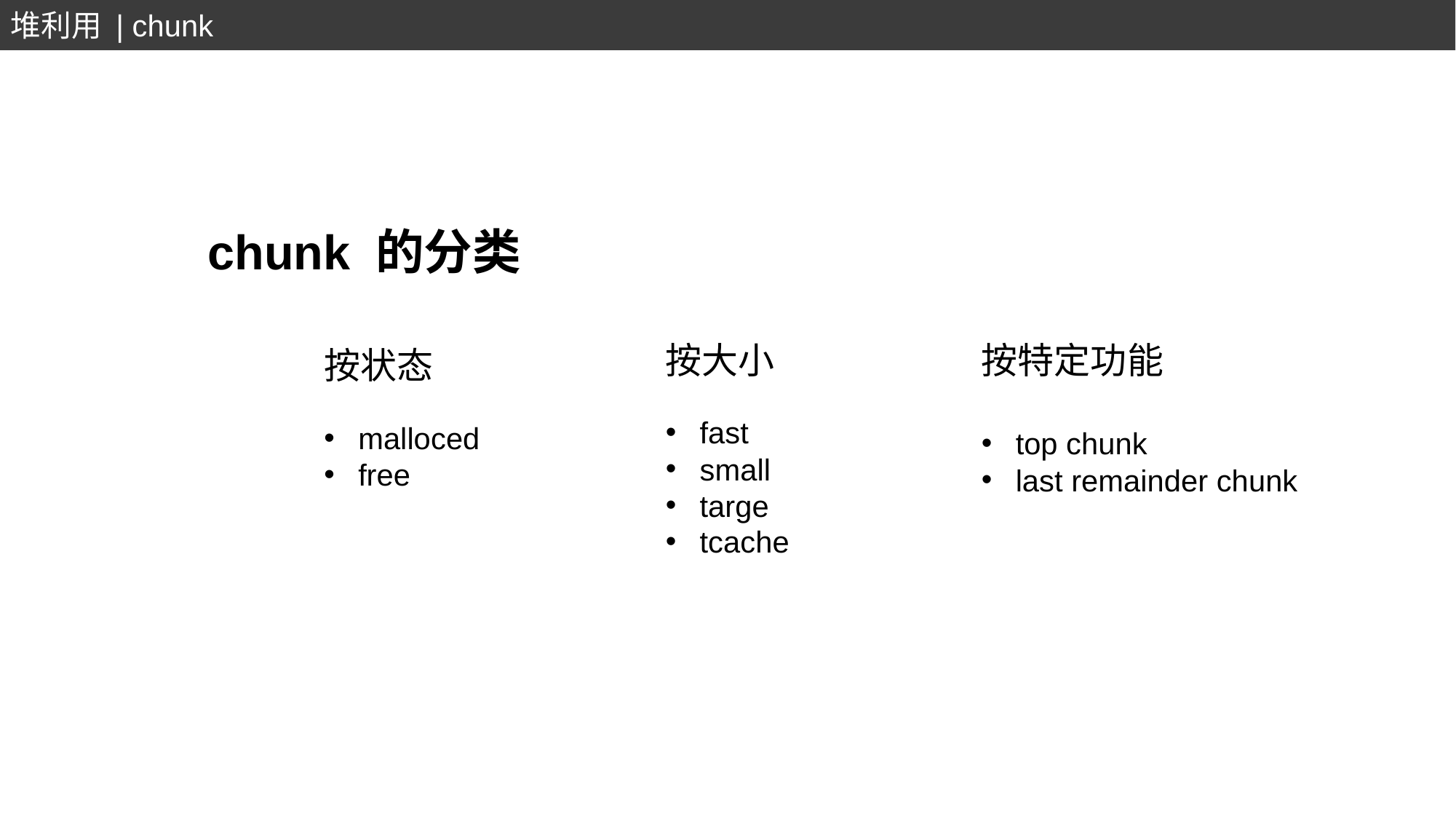

堆利用 | chunk
chunk 的分类
按大小

fast
small
targe
tcache
按特定功能

top chunk
last remainder chunk
按状态

malloced
free